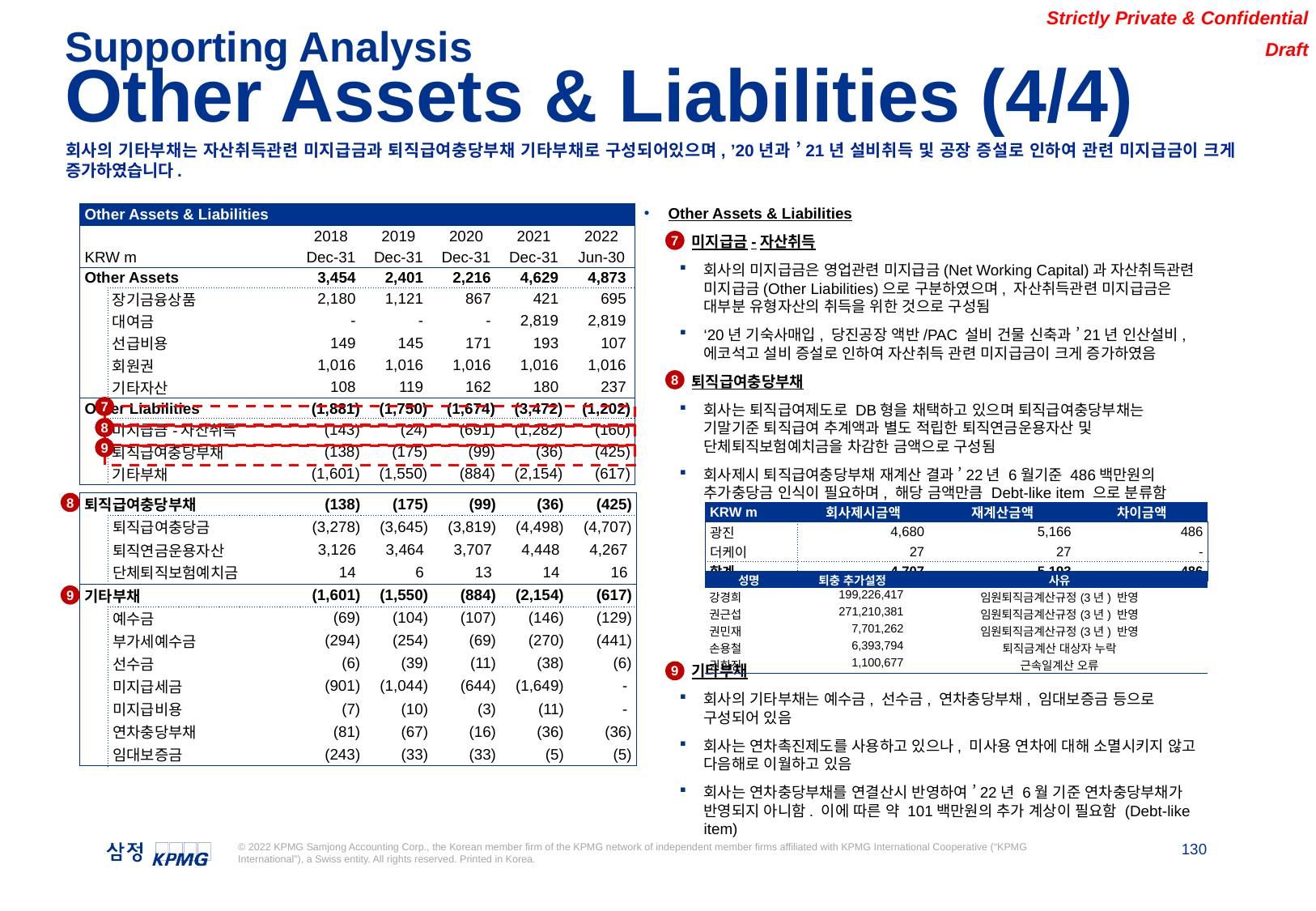

Supporting Analysis
Other Assets & Liabilities (4/4)
회사의 기타부채는 자산취득관련 미지급금과 퇴직급여충당부채 기타부채로 구성되어있으며, ’20년과 ’21년 설비취득 및 공장 증설로 인하여 관련 미지급금이 크게 증가하였습니다.
Other Assets & Liabilities
미지급금-자산취득
회사의 미지급금은 영업관련 미지급금(Net Working Capital)과 자산취득관련 미지급금(Other Liabilities)으로 구분하였으며, 자산취득관련 미지급금은 대부분 유형자산의 취득을 위한 것으로 구성됨
‘20년 기숙사매입, 당진공장 액반/PAC 설비 건물 신축과 ’21년 인산설비, 에코석고 설비 증설로 인하여 자산취득 관련 미지급금이 크게 증가하였음
퇴직급여충당부채
회사는 퇴직급여제도로 DB형을 채택하고 있으며 퇴직급여충당부채는 기말기준 퇴직급여 추계액과 별도 적립한 퇴직연금운용자산 및 단체퇴직보험예치금을 차감한 금액으로 구성됨
회사제시 퇴직급여충당부채 재계산 결과 ’22년 6월기준 486백만원의 추가충당금 인식이 필요하며, 해당 금액만큼 Debt-like item 으로 분류함

기타부채
회사의 기타부채는 예수금, 선수금, 연차충당부채, 임대보증금 등으로 구성되어 있음
회사는 연차촉진제도를 사용하고 있으나, 미사용 연차에 대해 소멸시키지 않고 다음해로 이월하고 있음
회사는 연차충당부채를 연결산시 반영하여 ’22년 6월 기준 연차충당부채가 반영되지 아니함. 이에 따른 약 101백만원의 추가 계상이 필요함 (Debt-like item)

| Other Assets & Liabilities |  |  |  |  |  |  |  |
| --- | --- | --- | --- | --- | --- | --- | --- |
|  |  |  | 2018 | 2019 | 2020 | 2021 | 2022 |
| KRW m |  |  | Dec-31 | Dec-31 | Dec-31 | Dec-31 | Jun-30 |
| Other Assets |  |  | 3,454 | 2,401 | 2,216 | 4,629 | 4,873 |
|  | 장기금융상품 |  | 2,180 | 1,121 | 867 | 421 | 695 |
|  | 대여금 |  | - | - | - | 2,819 | 2,819 |
|  | 선급비용 |  | 149 | 145 | 171 | 193 | 107 |
|  | 회원권 |  | 1,016 | 1,016 | 1,016 | 1,016 | 1,016 |
|  | 기타자산 |  | 108 | 119 | 162 | 180 | 237 |
| Other Liabilities |  |  | (1,881) | (1,750) | (1,674) | (3,472) | (1,202) |
|  | 미지급금-자산취득 |  | (143) | (24) | (691) | (1,282) | (160) |
|  | 퇴직급여충당부채 |  | (138) | (175) | (99) | (36) | (425) |
|  | 기타부채 |  | (1,601) | (1,550) | (884) | (2,154) | (617) |
7
8
7

8

9

| 퇴직급여충당부채 |  | (138) | (175) | (99) | (36) | (425) |
| --- | --- | --- | --- | --- | --- | --- |
|  | 퇴직급여충당금 | (3,278) | (3,645) | (3,819) | (4,498) | (4,707) |
|  | 퇴직연금운용자산 | 3,126 | 3,464 | 3,707 | 4,448 | 4,267 |
|  | 단체퇴직보험예치금 | 14 | 6 | 13 | 14 | 16 |
| 기타부채 |  | (1,601) | (1,550) | (884) | (2,154) | (617) |
|  | 예수금 | (69) | (104) | (107) | (146) | (129) |
|  | 부가세예수금 | (294) | (254) | (69) | (270) | (441) |
|  | 선수금 | (6) | (39) | (11) | (38) | (6) |
|  | 미지급세금 | (901) | (1,044) | (644) | (1,649) | - |
|  | 미지급비용 | (7) | (10) | (3) | (11) | - |
|  | 연차충당부채 | (81) | (67) | (16) | (36) | (36) |
|  | 임대보증금 | (243) | (33) | (33) | (5) | (5) |
8
| KRW m | 회사제시금액 | 재계산금액 | 차이금액 |
| --- | --- | --- | --- |
| 광진 | 4,680 | 5,166 | 486 |
| 더케이 | 27 | 27 | - |
| 합계 | 4,707 | 5,193 | 486 |
| 성명 | 퇴충 추가설정 | 사유 |
| --- | --- | --- |
| 강경희 | 199,226,417 | 임원퇴직금계산규정(3년) 반영 |
| 권근섭 | 271,210,381 | 임원퇴직금계산규정(3년) 반영 |
| 권민재 | 7,701,262 | 임원퇴직금계산규정(3년) 반영 |
| 손용철 | 6,393,794 | 퇴직금계산 대상자 누락 |
| 권희진 | 1,100,677 | 근속일계산 오류 |
9
9